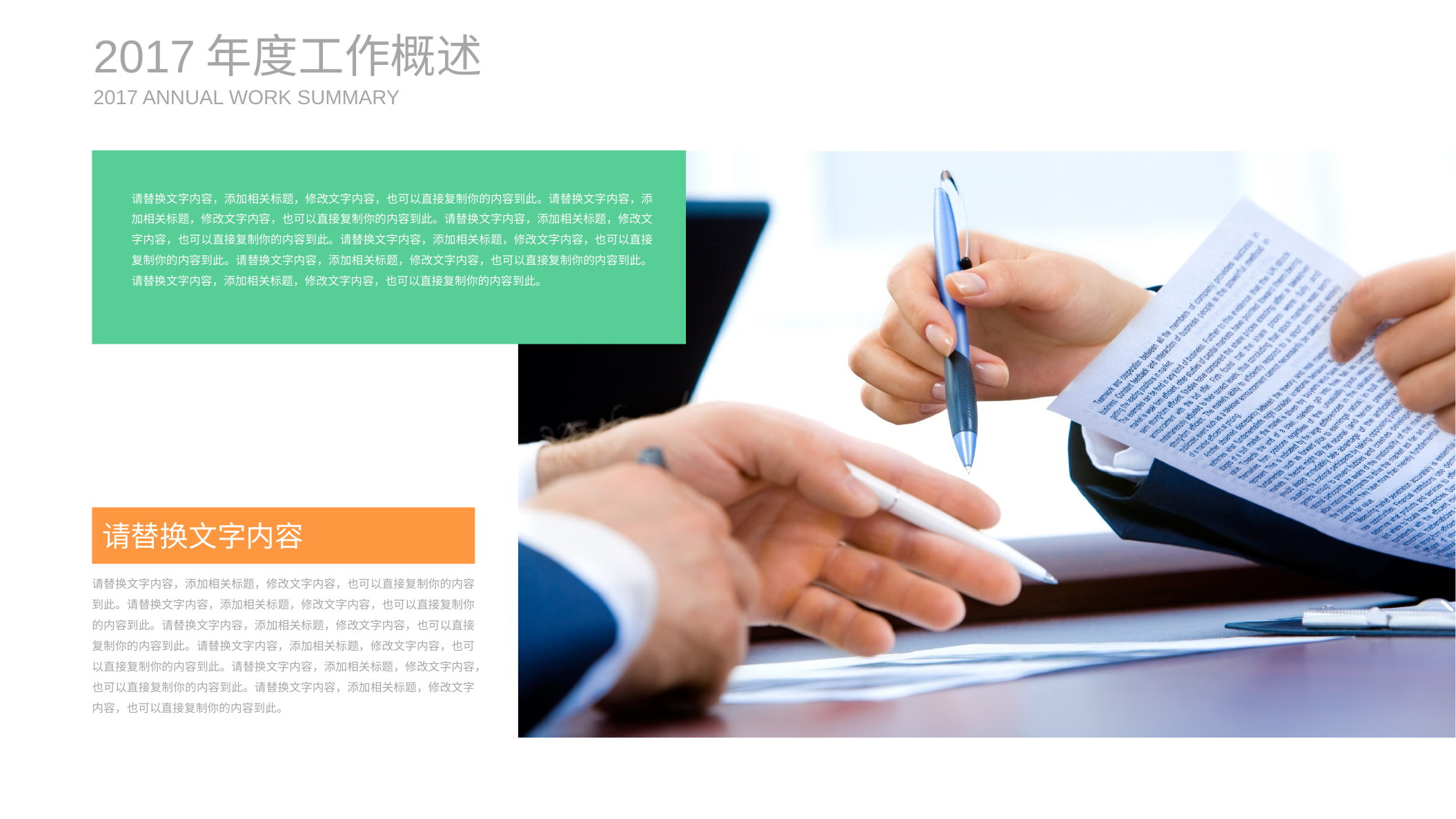

2017年度工作概述
2017 ANNUAL WORK SUMMARY

请替换文字内容，添加相关标题，修改文字内容，也可以直接复制你的内容到此。请替换文字内容，添加相关标题，修改文字内容，也可以直接复制你的内容到此。请替换文字内容，添加相关标题，修改文字内容，也可以直接复制你的内容到此。请替换文字内容，添加相关标题，修改文字内容，也可以直接复制你的内容到此。请替换文字内容，添加相关标题，修改文字内容，也可以直接复制你的内容到此。请替换文字内容，添加相关标题，修改文字内容，也可以直接复制你的内容到此。
请替换文字内容
请替换文字内容，添加相关标题，修改文字内容，也可以直接复制你的内容到此。请替换文字内容，添加相关标题，修改文字内容，也可以直接复制你的内容到此。请替换文字内容，添加相关标题，修改文字内容，也可以直接复制你的内容到此。请替换文字内容，添加相关标题，修改文字内容，也可以直接复制你的内容到此。请替换文字内容，添加相关标题，修改文字内容，也可以直接复制你的内容到此。请替换文字内容，添加相关标题，修改文字内容，也可以直接复制你的内容到此。